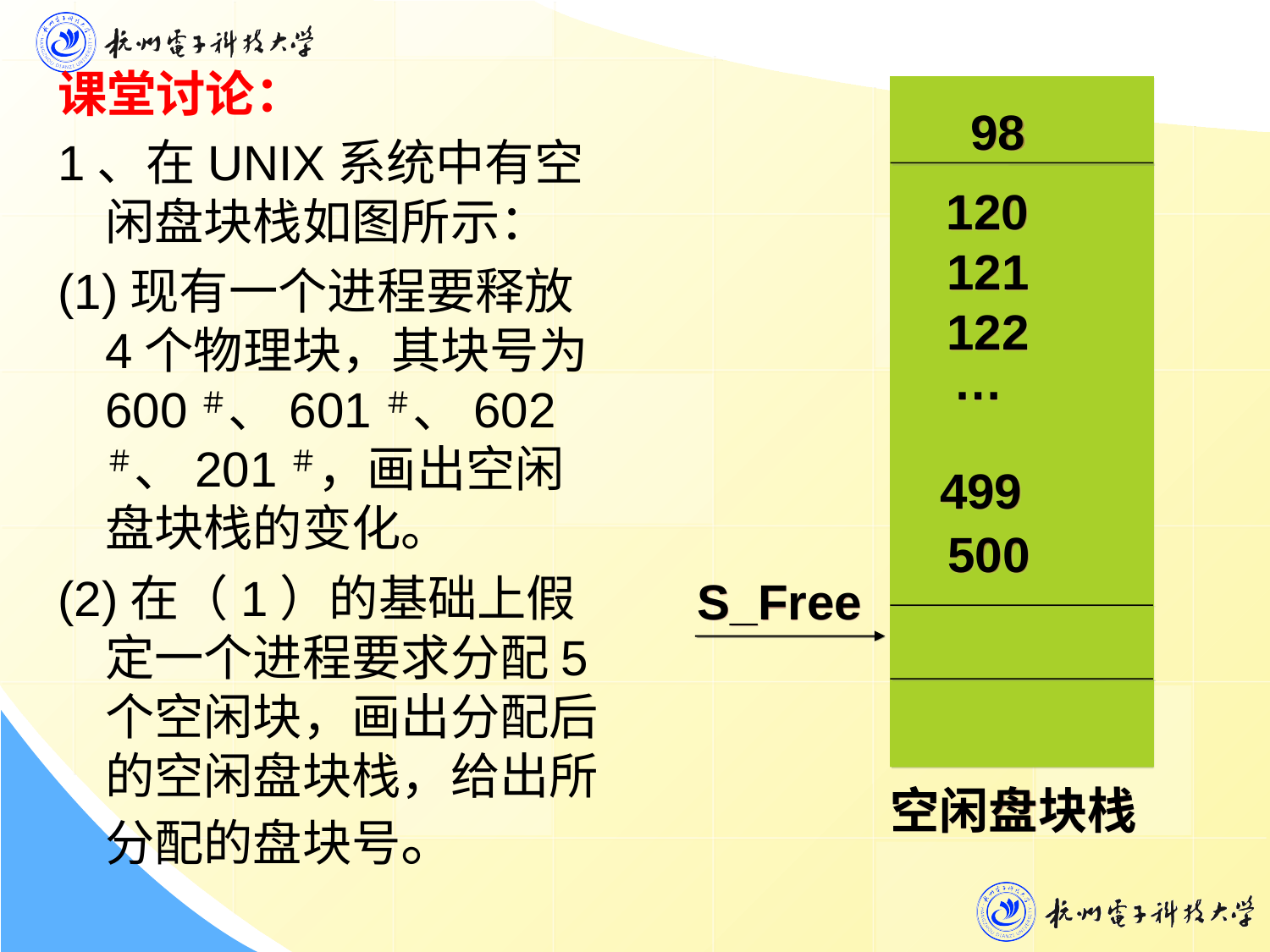

课堂讨论：
1、在UNIX系统中有空闲盘块栈如图所示：
(1)现有一个进程要释放4个物理块，其块号为600＃、601＃、602＃、201＃，画出空闲盘块栈的变化。
(2)在（1）的基础上假定一个进程要求分配5个空闲块，画出分配后的空闲盘块栈，给出所分配的盘块号。

 98

120
121
122
…
499
500
S_Free

空闲盘块栈